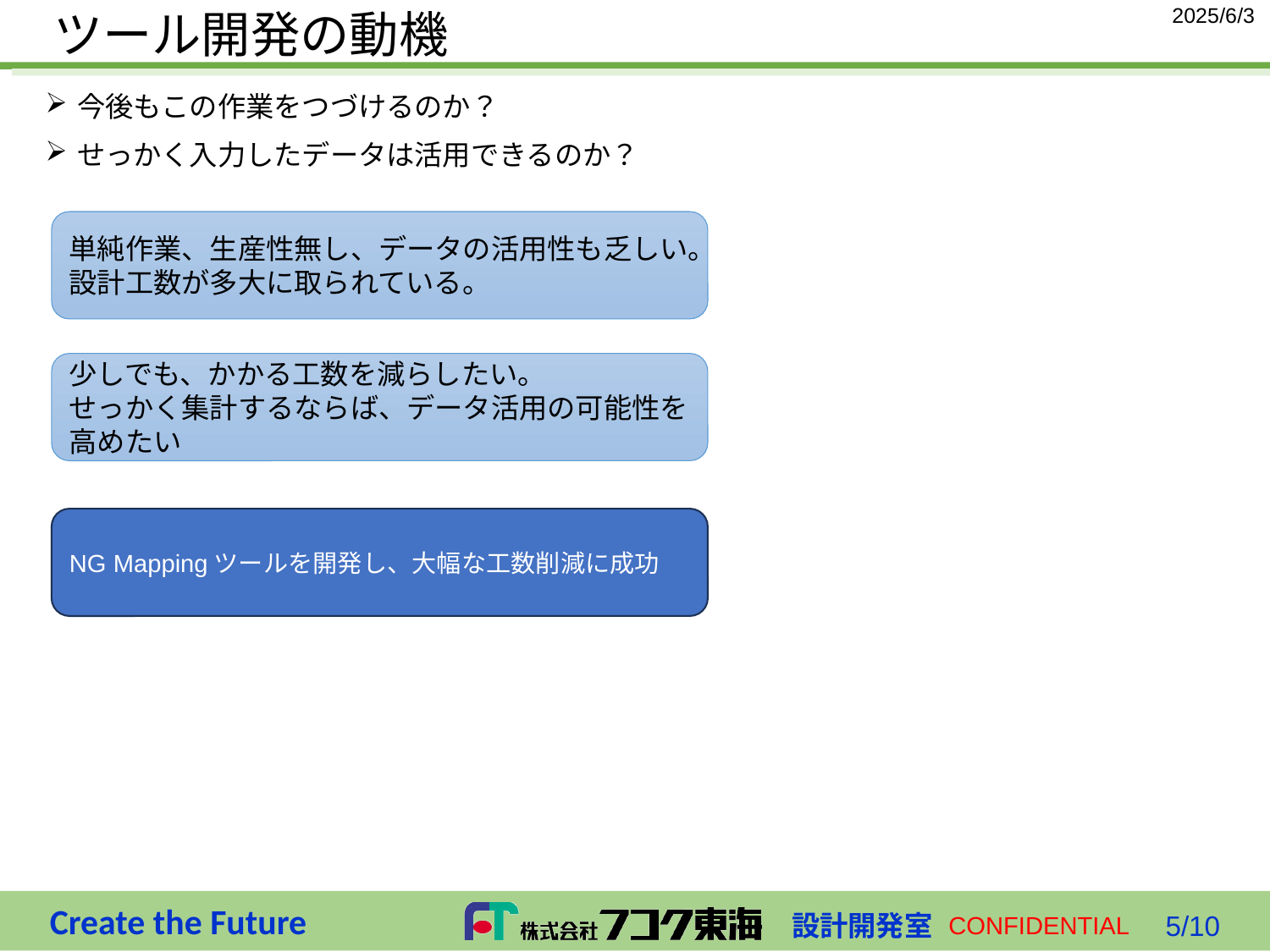

2025/6/3
# ツール開発の動機
今後もこの作業をつづけるのか？
せっかく入力したデータは活用できるのか？
単純作業、生産性無し、データの活用性も乏しい。
設計工数が多大に取られている。
少しでも、かかる工数を減らしたい。
せっかく集計するならば、データ活用の可能性を高めたい
NG Mappingツールを開発し、大幅な工数削減に成功
5
/10